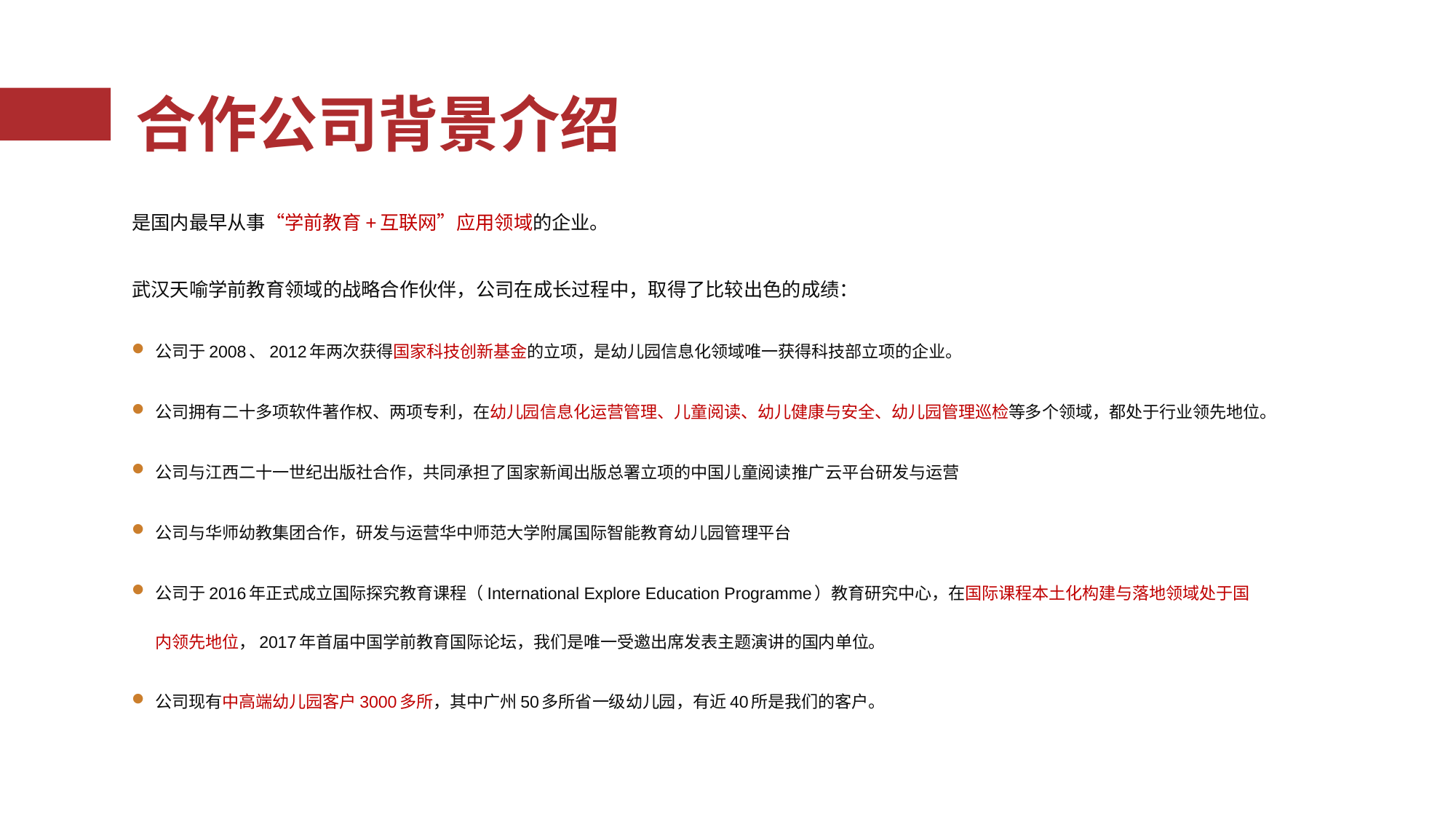

# 合作公司背景介绍

是国内最早从事“学前教育+互联网”应用领域的企业。
武汉天喻学前教育领域的战略合作伙伴，公司在成长过程中，取得了比较出色的成绩：
公司于2008、2012年两次获得国家科技创新基金的立项，是幼儿园信息化领域唯一获得科技部立项的企业。
公司拥有二十多项软件著作权、两项专利，在幼儿园信息化运营管理、儿童阅读、幼儿健康与安全、幼儿园管理巡检等多个领域，都处于行业领先地位。
公司与江西二十一世纪出版社合作，共同承担了国家新闻出版总署立项的中国儿童阅读推广云平台研发与运营
公司与华师幼教集团合作，研发与运营华中师范大学附属国际智能教育幼儿园管理平台
公司于2016年正式成立国际探究教育课程（International Explore Education Programme）教育研究中心，在国际课程本土化构建与落地领域处于国内领先地位，2017年首届中国学前教育国际论坛，我们是唯一受邀出席发表主题演讲的国内单位。
公司现有中高端幼儿园客户3000多所，其中广州50多所省一级幼儿园，有近40所是我们的客户。